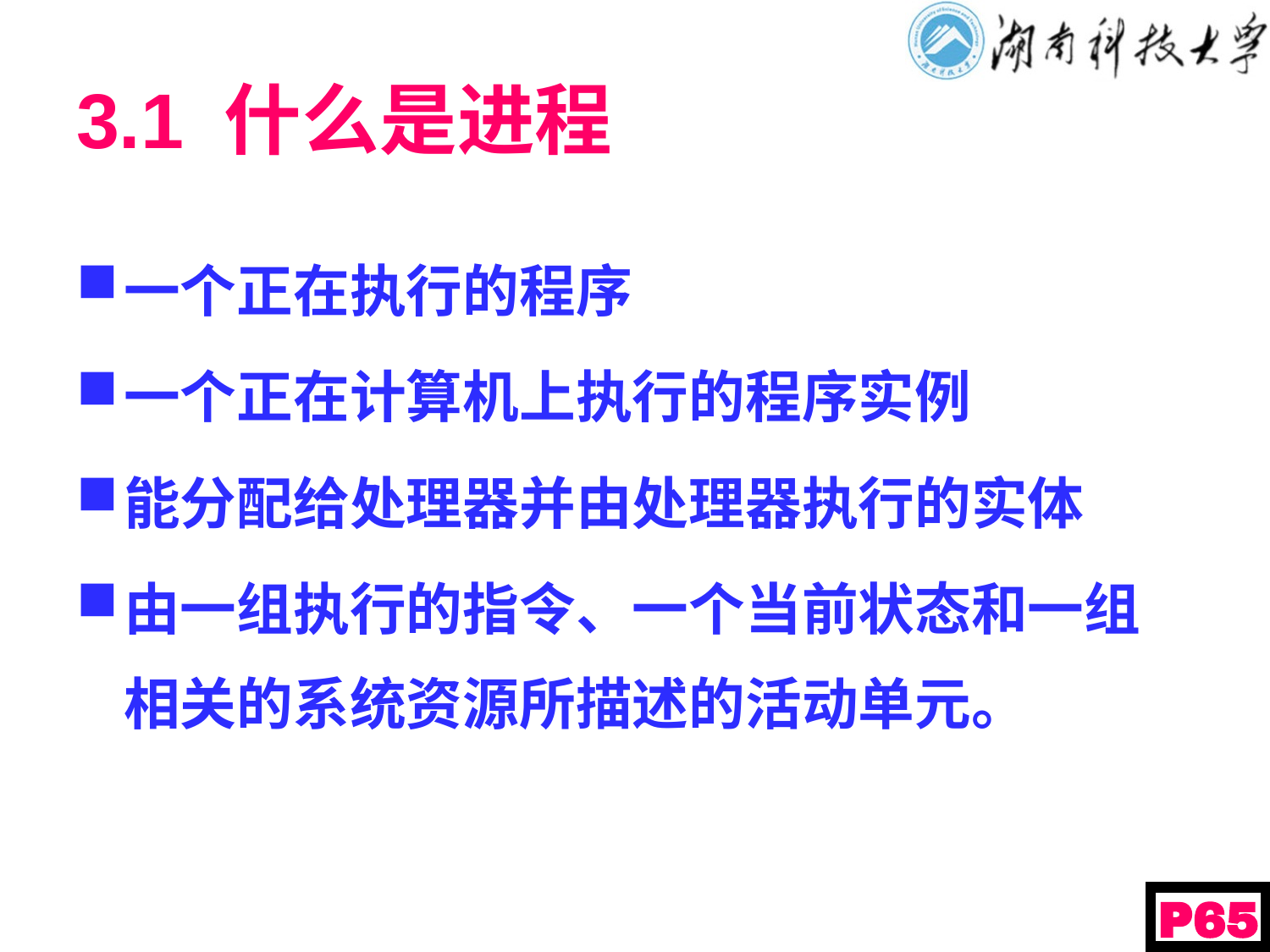

# 3.1 什么是进程
一个正在执行的程序
一个正在计算机上执行的程序实例
能分配给处理器并由处理器执行的实体
由一组执行的指令、一个当前状态和一组相关的系统资源所描述的活动单元。
P65